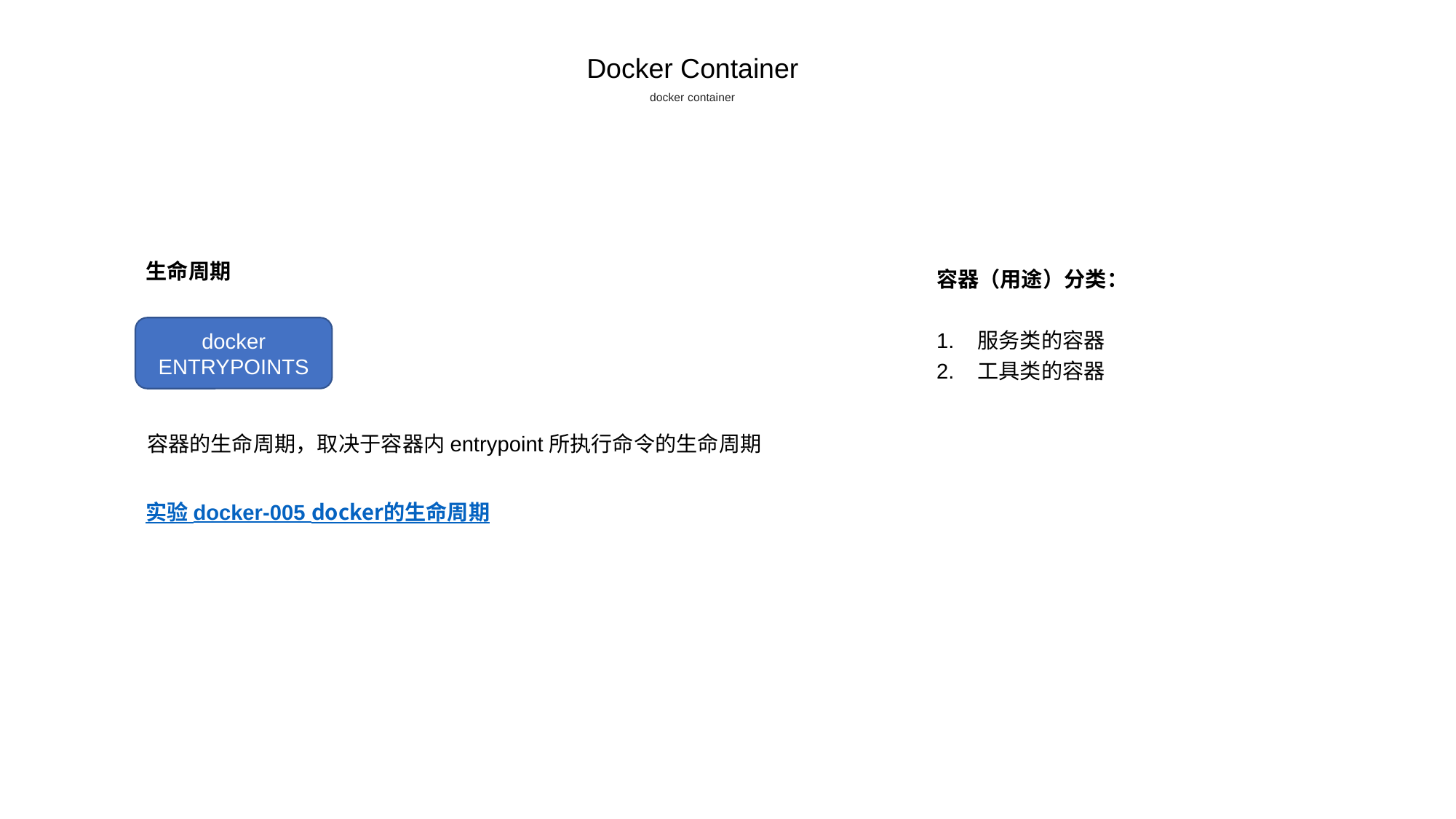

Docker Container

docker container
生命周期
容器（用途）分类：

服务类的容器
工具类的容器
docker
ENTRYPOINTS
容器的生命周期，取决于容器内entrypoint所执行命令的生命周期
实验 docker-005 docker的生命周期